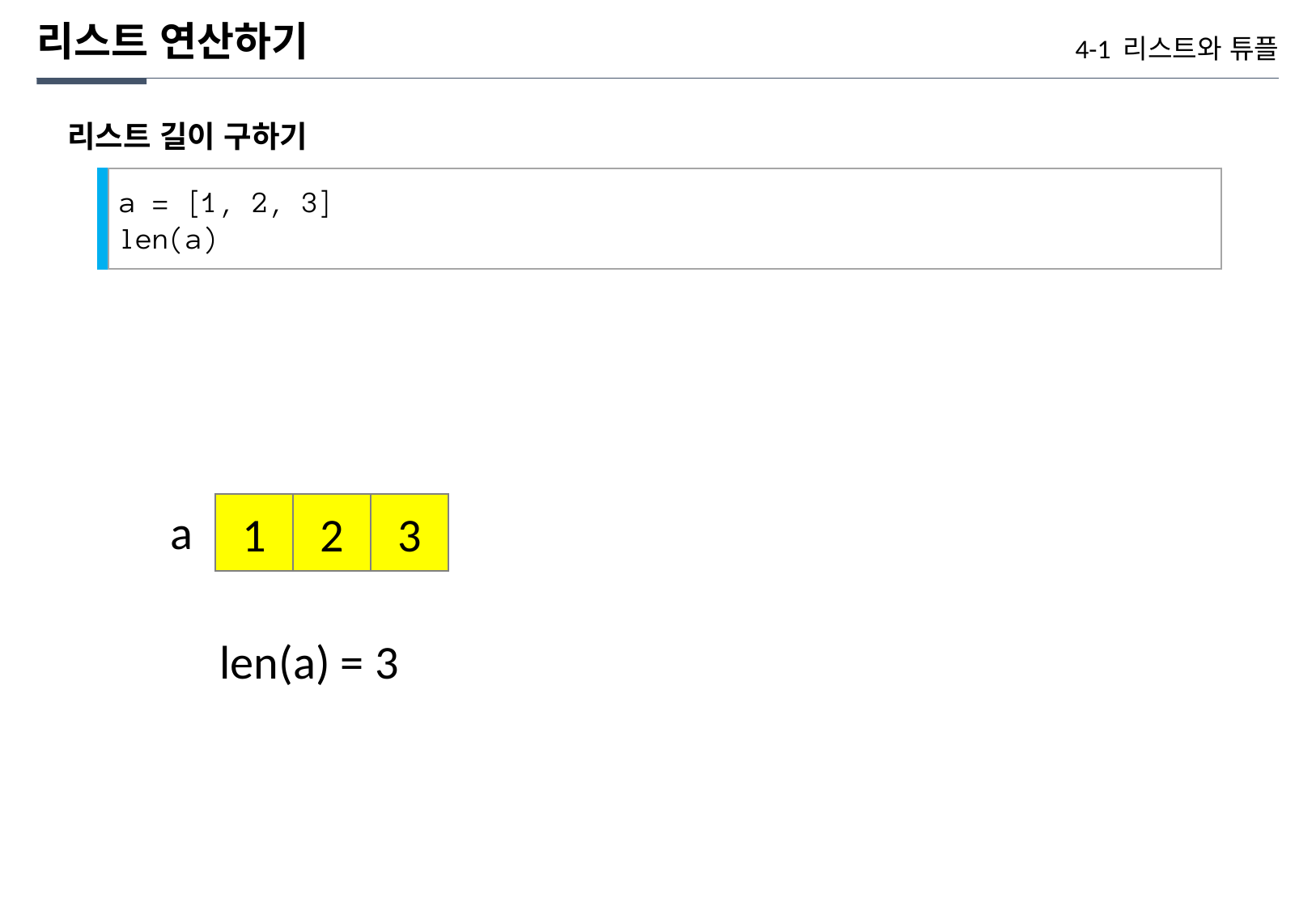

리스트 연산하기
4-1 리스트와 튜플
리스트 길이 구하기

a = [1, 2, 3]
len(a)
1
2
3
a
len(a) = 3